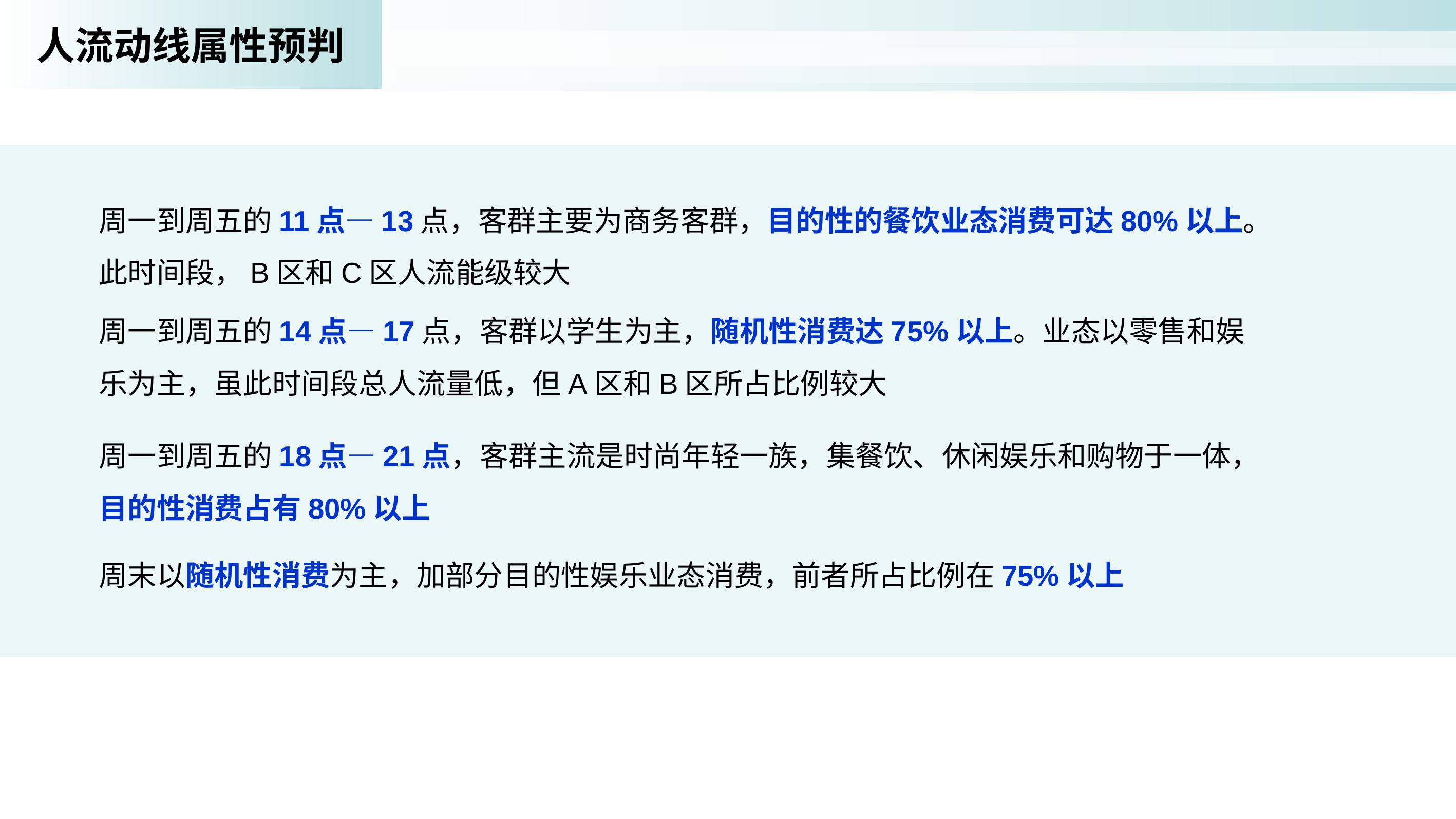

人流动线属性预判

周一到周五的11点—13点，客群主要为商务客群，目的性的餐饮业态消费可达80%以上。此时间段，B区和C区人流能级较大
周一到周五的14点—17点，客群以学生为主，随机性消费达75%以上。业态以零售和娱乐为主，虽此时间段总人流量低，但A区和B区所占比例较大
周一到周五的18点—21点，客群主流是时尚年轻一族，集餐饮、休闲娱乐和购物于一体，目的性消费占有80%以上
周末以随机性消费为主，加部分目的性娱乐业态消费，前者所占比例在75%以上